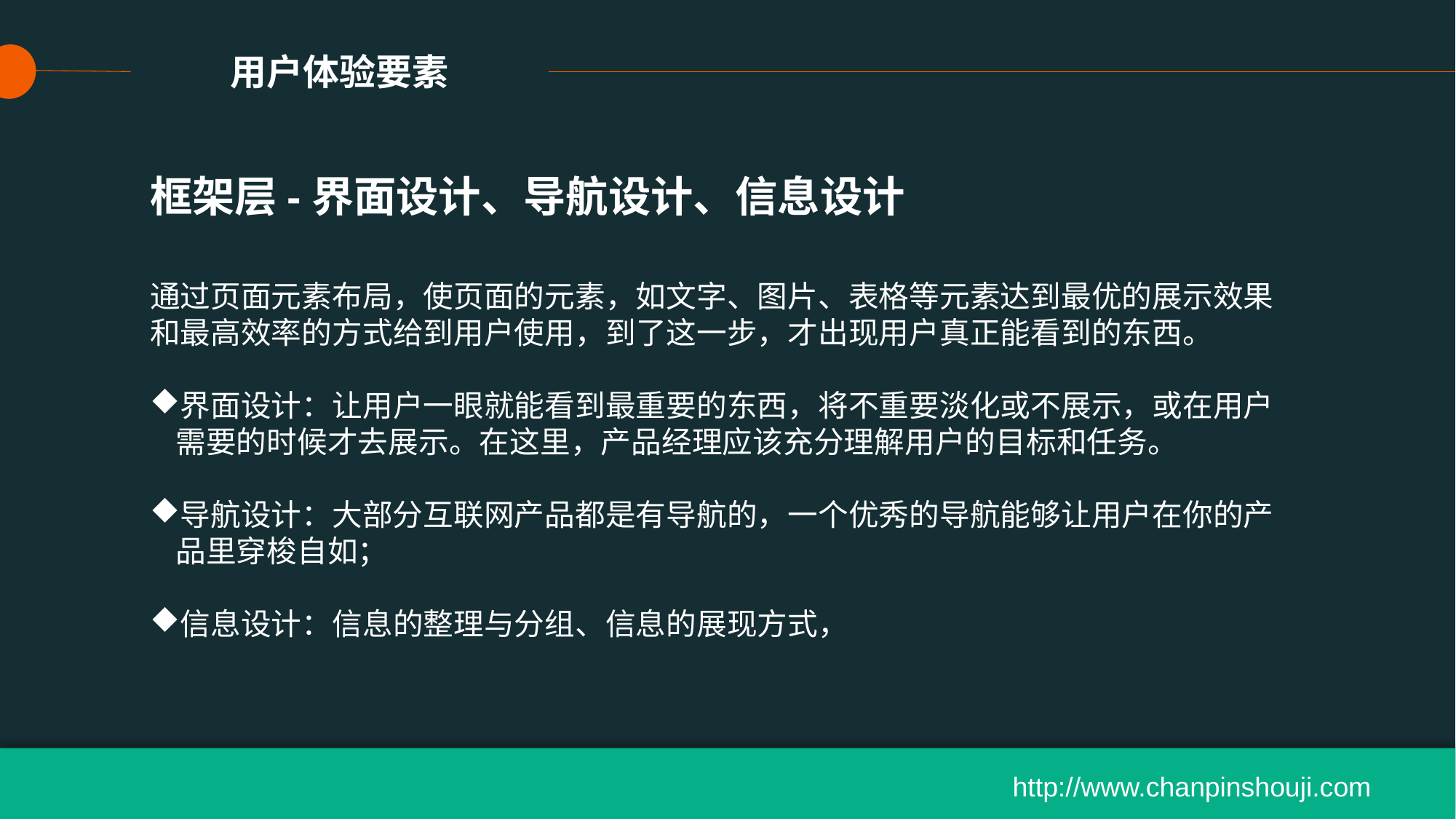

用户体验要素
框架层-界面设计、导航设计、信息设计
通过页面元素布局，使页面的元素，如文字、图片、表格等元素达到最优的展示效果和最高效率的方式给到用户使用，到了这一步，才出现用户真正能看到的东西。

界面设计：让用户一眼就能看到最重要的东西，将不重要淡化或不展示，或在用户需要的时候才去展示。在这里，产品经理应该充分理解用户的目标和任务。

导航设计：大部分互联网产品都是有导航的，一个优秀的导航能够让用户在你的产品里穿梭自如；

信息设计：信息的整理与分组、信息的展现方式，
http://www.chanpinshouji.com